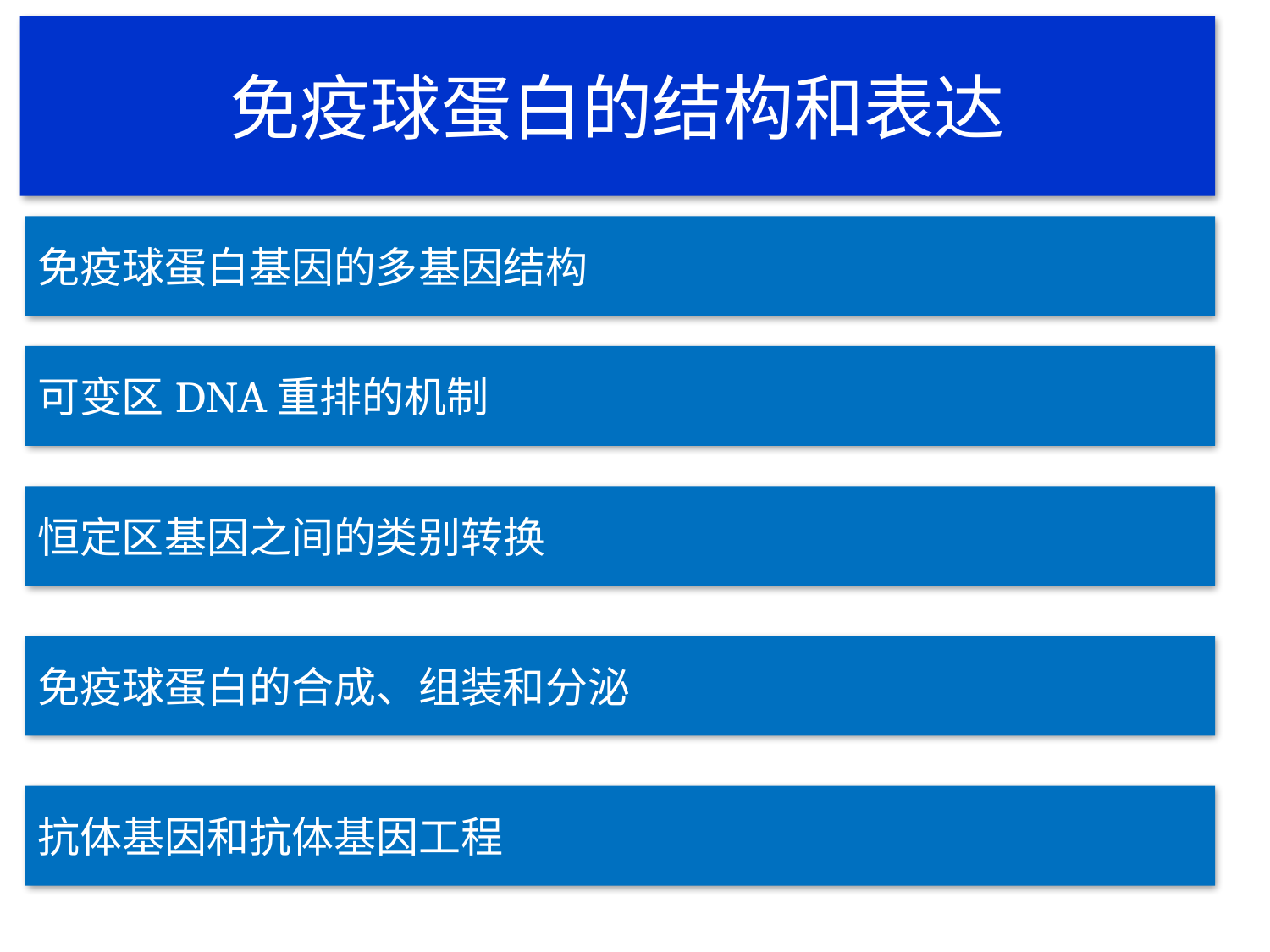

免疫球蛋白的结构和表达
免疫球蛋白基因的多基因结构
可变区DNA重排的机制
恒定区基因之间的类别转换
免疫球蛋白的合成、组装和分泌
抗体基因和抗体基因工程